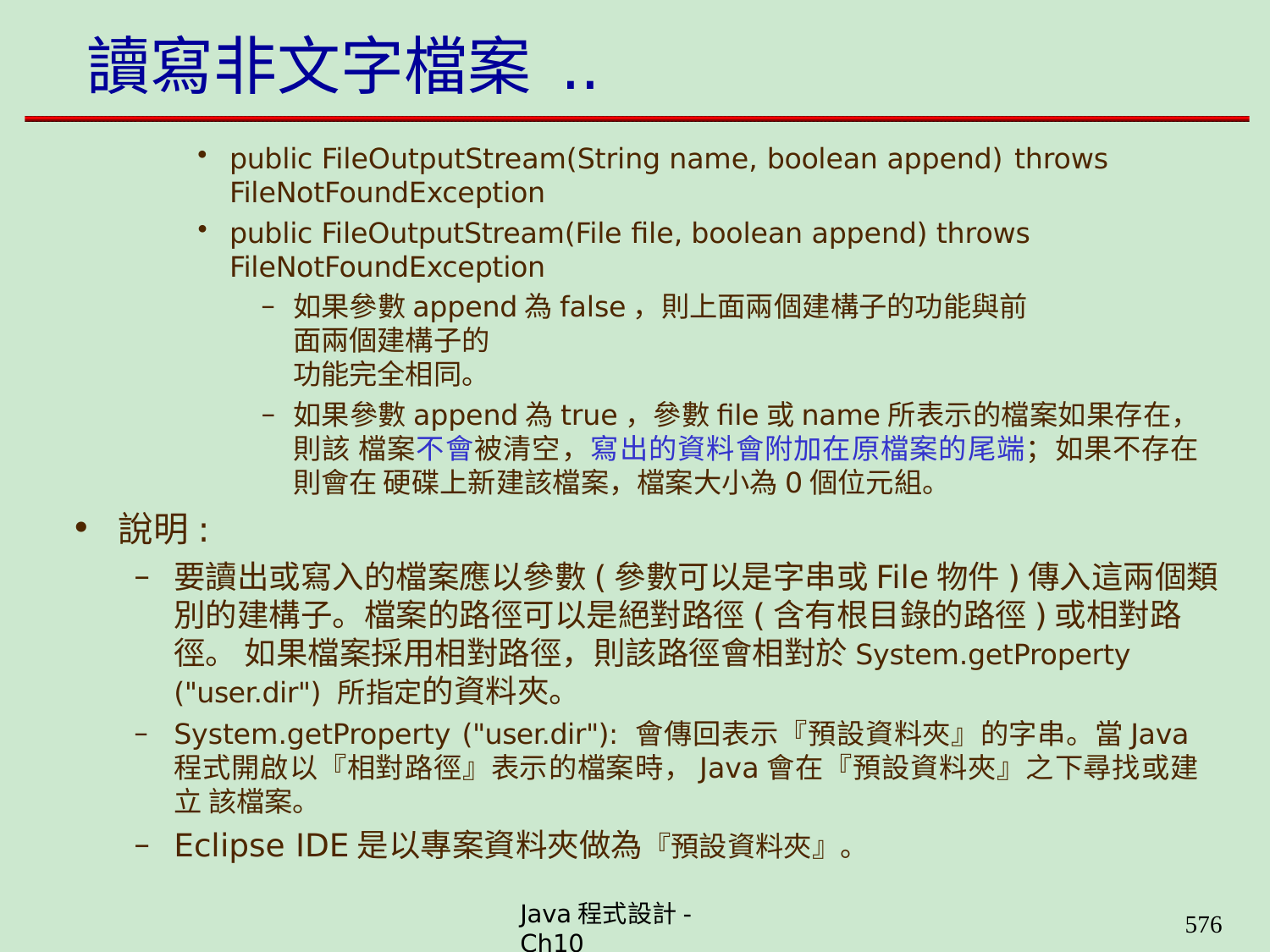

# 讀寫非文字檔案 ..
public FileOutputStream(String name, boolean append) throws
FileNotFoundException
public FileOutputStream(File file, boolean append) throws  FileNotFoundException
如果參數append為false，則上面兩個建構子的功能與前面兩個建構子的
功能完全相同。
如果參數append為true，參數file或name所表示的檔案如果存在，則該 檔案不會被清空，寫出的資料會附加在原檔案的尾端；如果不存在則會在 硬碟上新建該檔案，檔案大小為0個位元組。
說明:
要讀出或寫入的檔案應以參數(參數可以是字串或File物件)傳入這兩個類 別的建構子。檔案的路徑可以是絕對路徑(含有根目錄的路徑)或相對路徑。 如果檔案採用相對路徑，則該路徑會相對於System.getProperty  ("user.dir") 所指定的資料夾。
System.getProperty ("user.dir"): 會傳回表示『預設資料夾』的字串。當Java  程式開啟以『相對路徑』表示的檔案時，Java會在『預設資料夾』之下尋找或建立 該檔案。
Eclipse IDE是以專案資料夾做為『預設資料夾』。
Java程式設計-Ch10
576